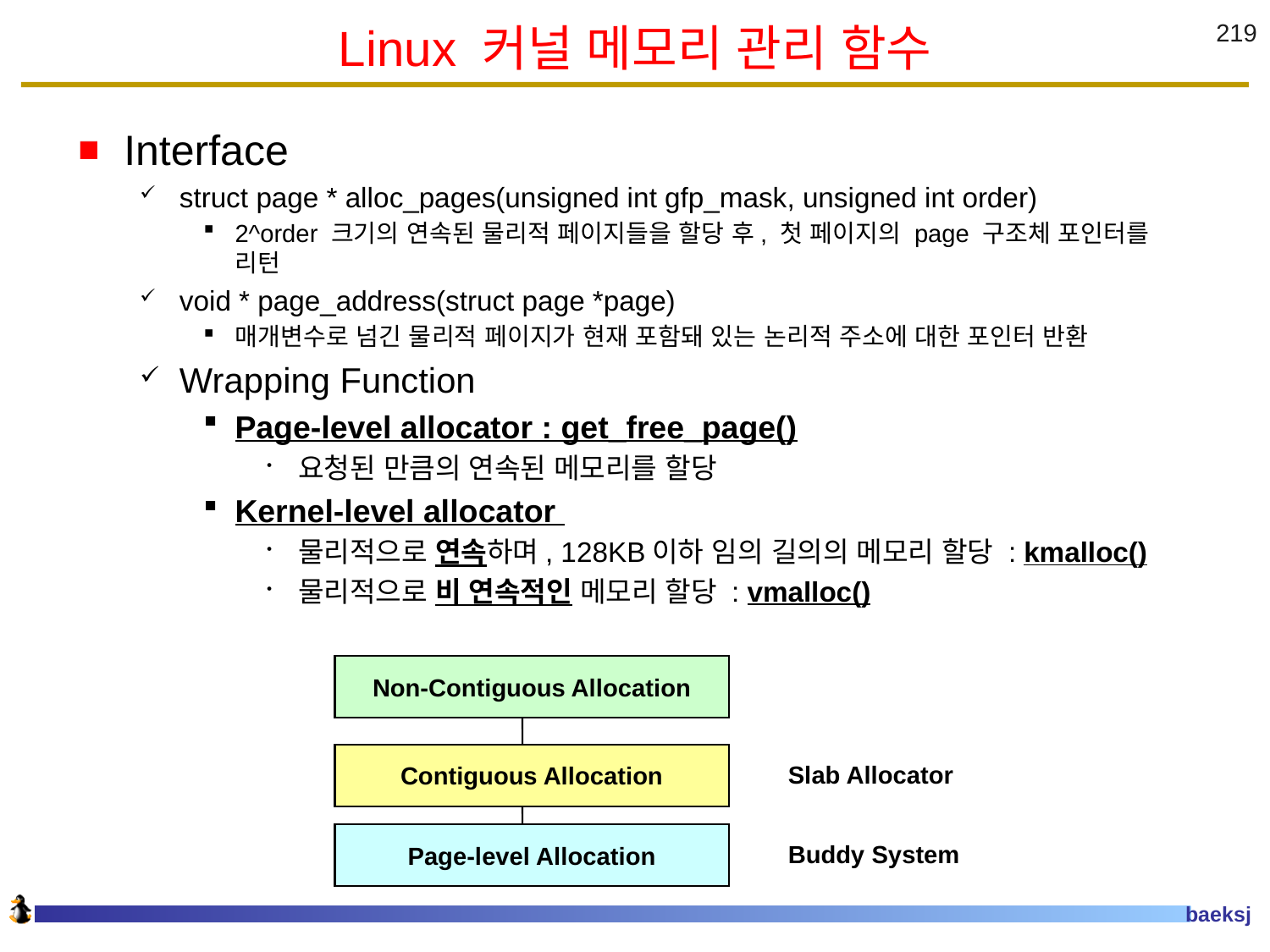

# Linux 커널 메모리 관리 함수
219
Interface
struct page * alloc_pages(unsigned int gfp_mask, unsigned int order)
2^order 크기의 연속된 물리적 페이지들을 할당 후, 첫 페이지의 page 구조체 포인터를 리턴
void * page_address(struct page *page)
매개변수로 넘긴 물리적 페이지가 현재 포함돼 있는 논리적 주소에 대한 포인터 반환
Wrapping Function
Page-level allocator : get_free_page()
요청된 만큼의 연속된 메모리를 할당
Kernel-level allocator
물리적으로 연속하며, 128KB이하 임의 길의의 메모리 할당 : kmalloc()
물리적으로 비 연속적인 메모리 할당 : vmalloc()
Non-Contiguous Allocation

Contiguous Allocation
Slab Allocator

Page-level Allocation
Buddy System